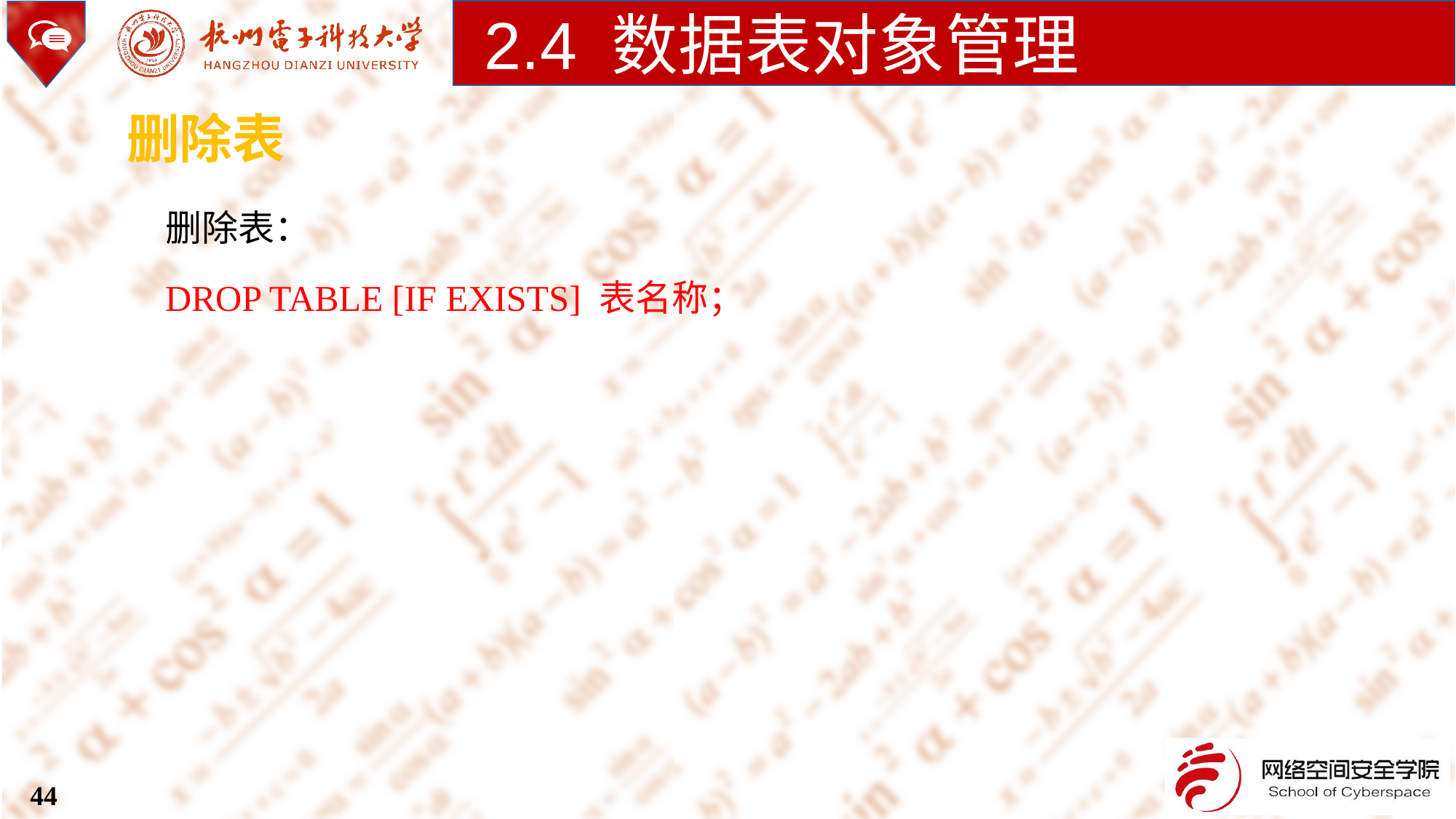

2.4 数据表对象管理
删除表
删除表：
DROP TABLE [IF EXISTS] 表名称；
44